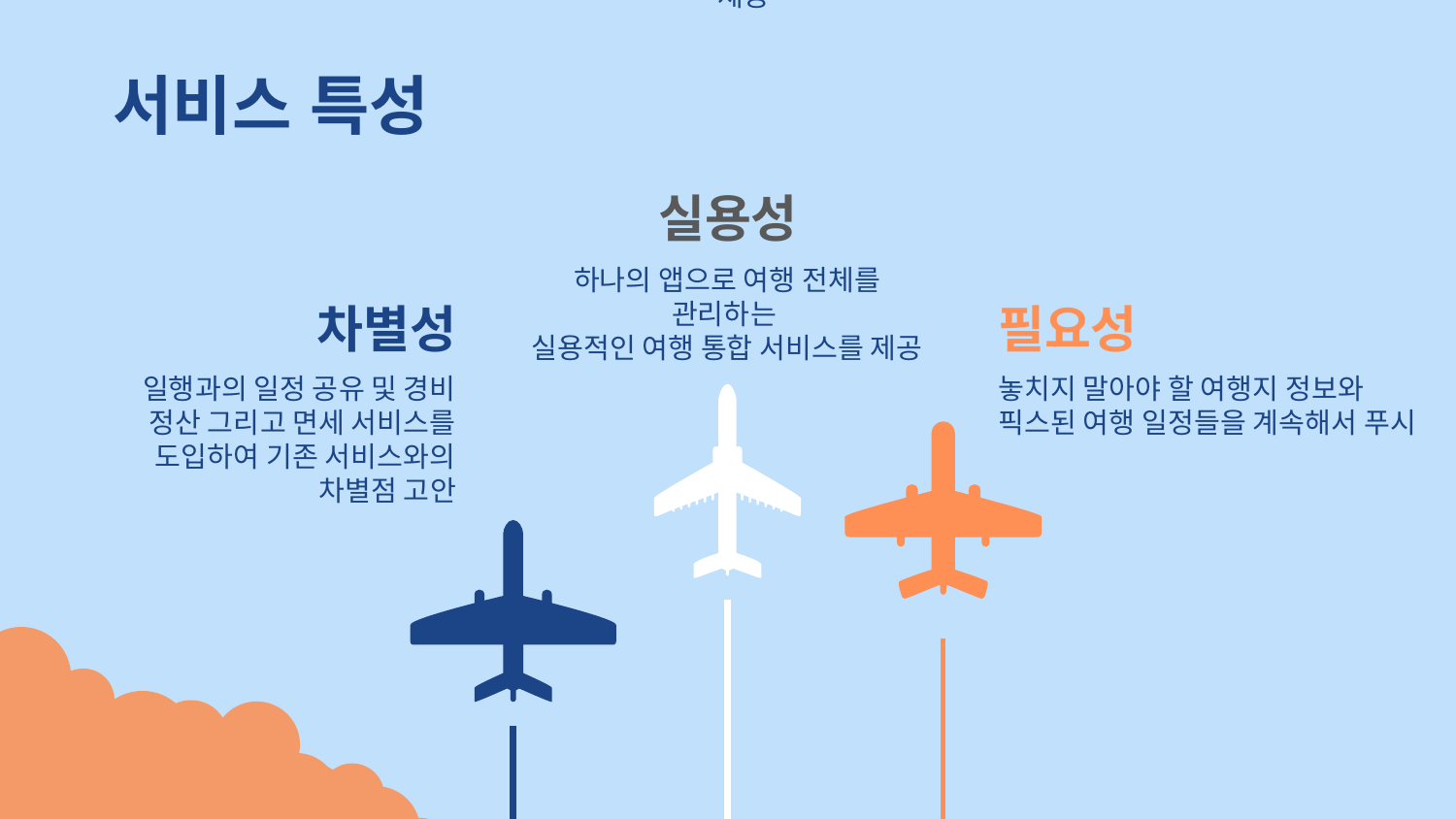

합리적으로, 그리고 효율적으로 여행 통합 서비스를 제공
# 서비스 특성
실용성
하나의 앱으로 여행 전체를 관리하는
실용적인 여행 통합 서비스를 제공
차별성
필요성
일행과의 일정 공유 및 경비 정산 그리고 면세 서비스를 도입하여 기존 서비스와의 차별점 고안
놓치지 말아야 할 여행지 정보와
픽스된 여행 일정들을 계속해서 푸시